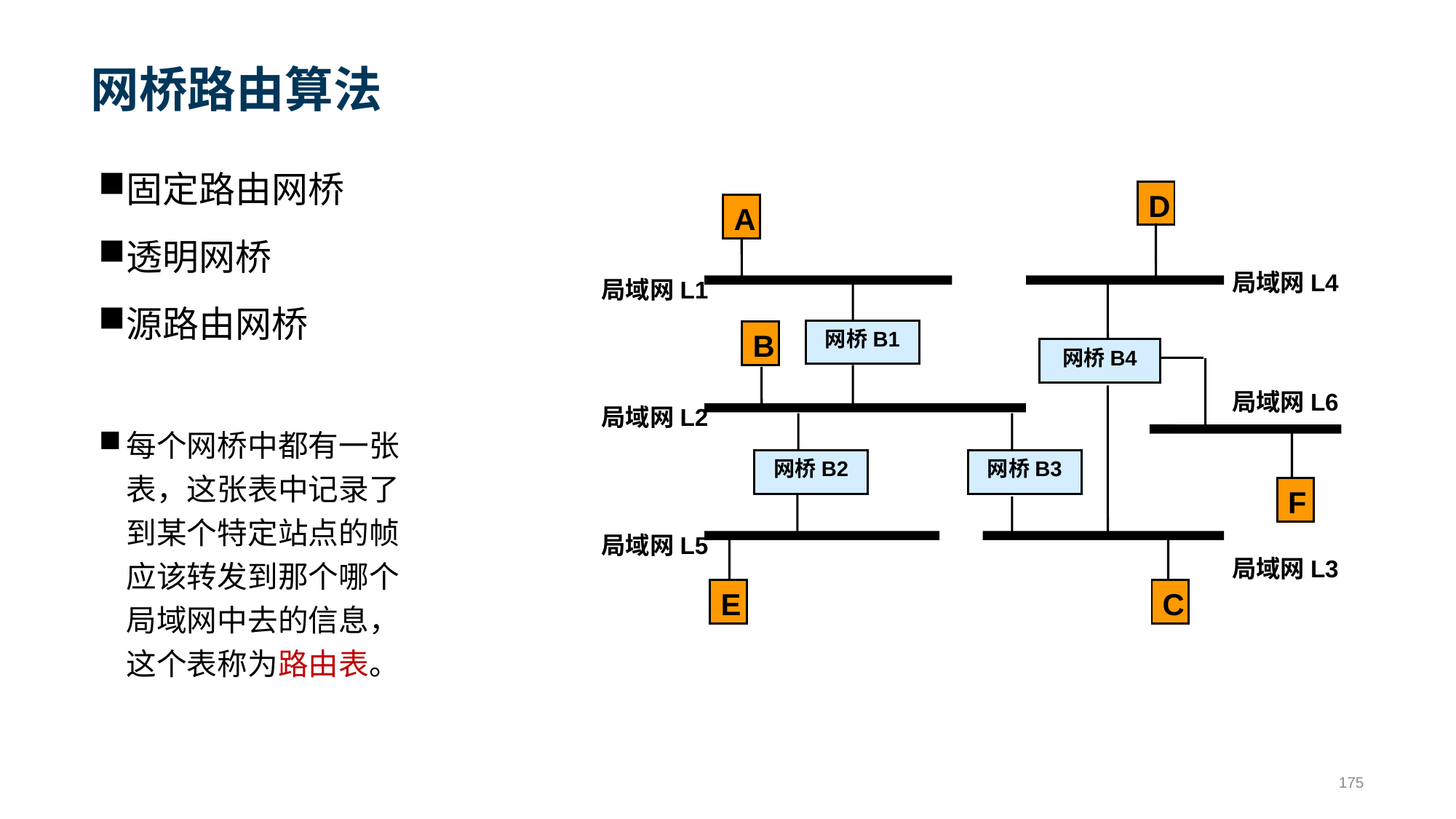

# 网桥路由算法
固定路由网桥
透明网桥
源路由网桥

每个网桥中都有一张表，这张表中记录了到某个特定站点的帧应该转发到那个哪个局域网中去的信息，这个表称为路由表。

D
A

局域网L4
局域网L1

网桥B1
B
网桥B4

局域网L6

局域网L2

网桥B2
网桥B3
F

局域网L5

局域网L3
E
C
175